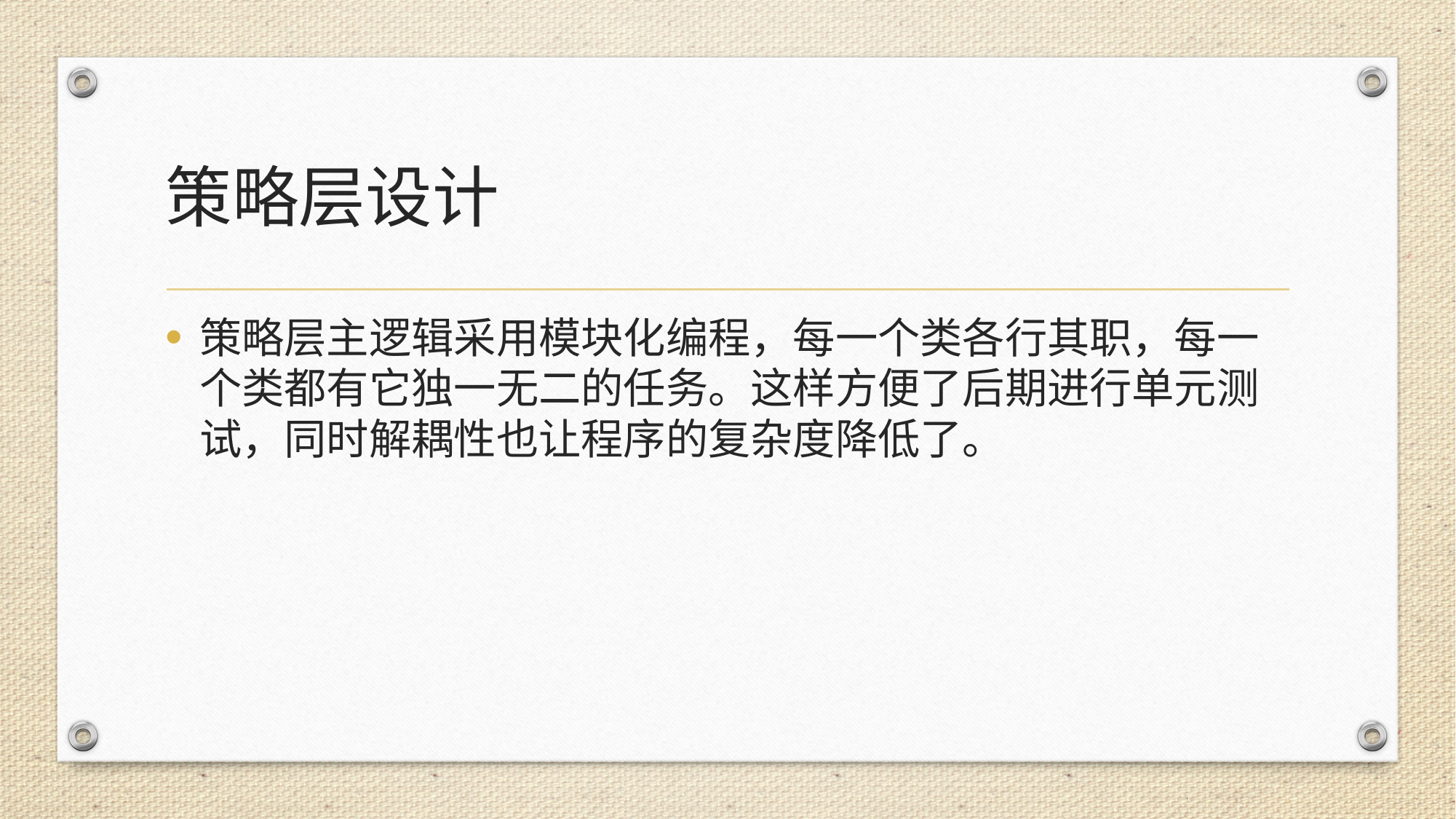

# 策略层设计
策略层主逻辑采用模块化编程，每一个类各行其职，每一个类都有它独一无二的任务。这样方便了后期进行单元测试，同时解耦性也让程序的复杂度降低了。